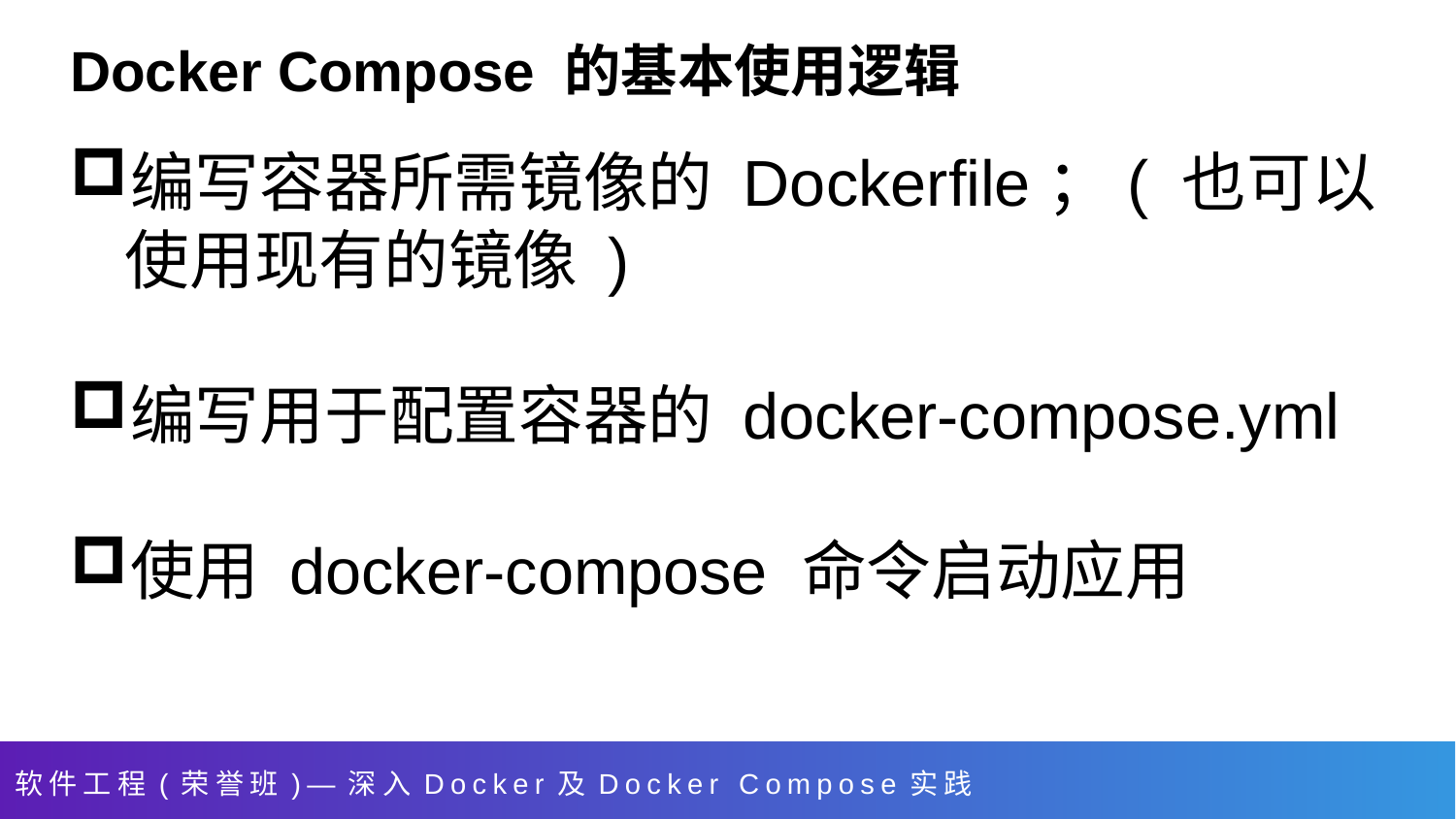

# Docker Compose 的基本使用逻辑
编写容器所需镜像的 Dockerfile；( 也可以使用现有的镜像 )

编写用于配置容器的 docker-compose.yml

使用 docker-compose 命令启动应用